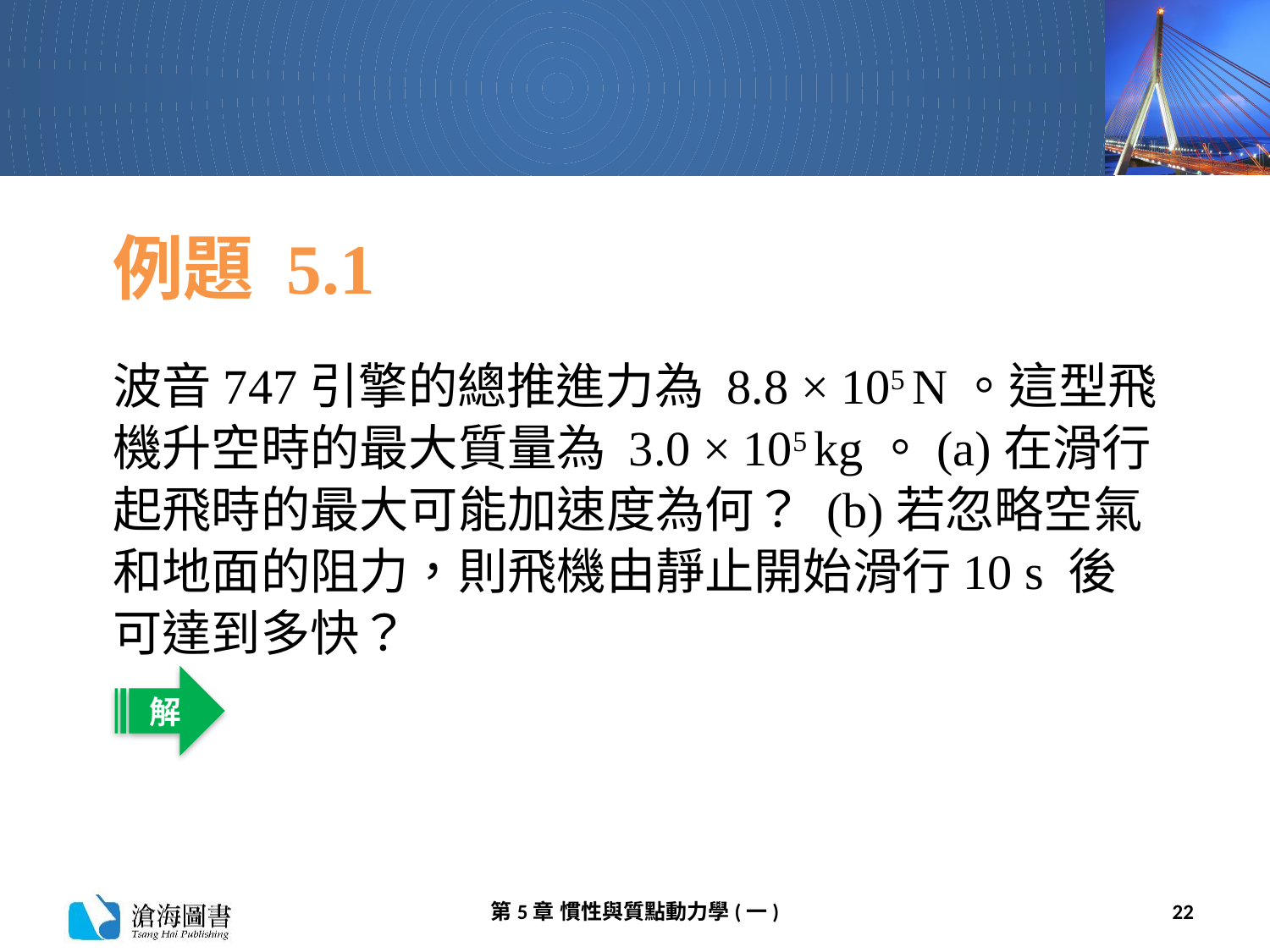

# 例題 5.1
波音747引擎的總推進力為 8.8 × 105 N。這型飛機升空時的最大質量為 3.0 × 105 kg。(a)在滑行起飛時的最大可能加速度為何？ (b)若忽略空氣和地面的阻力，則飛機由靜止開始滑行10 s 後可達到多快？

解
第5章 慣性與質點動力學(一)
22